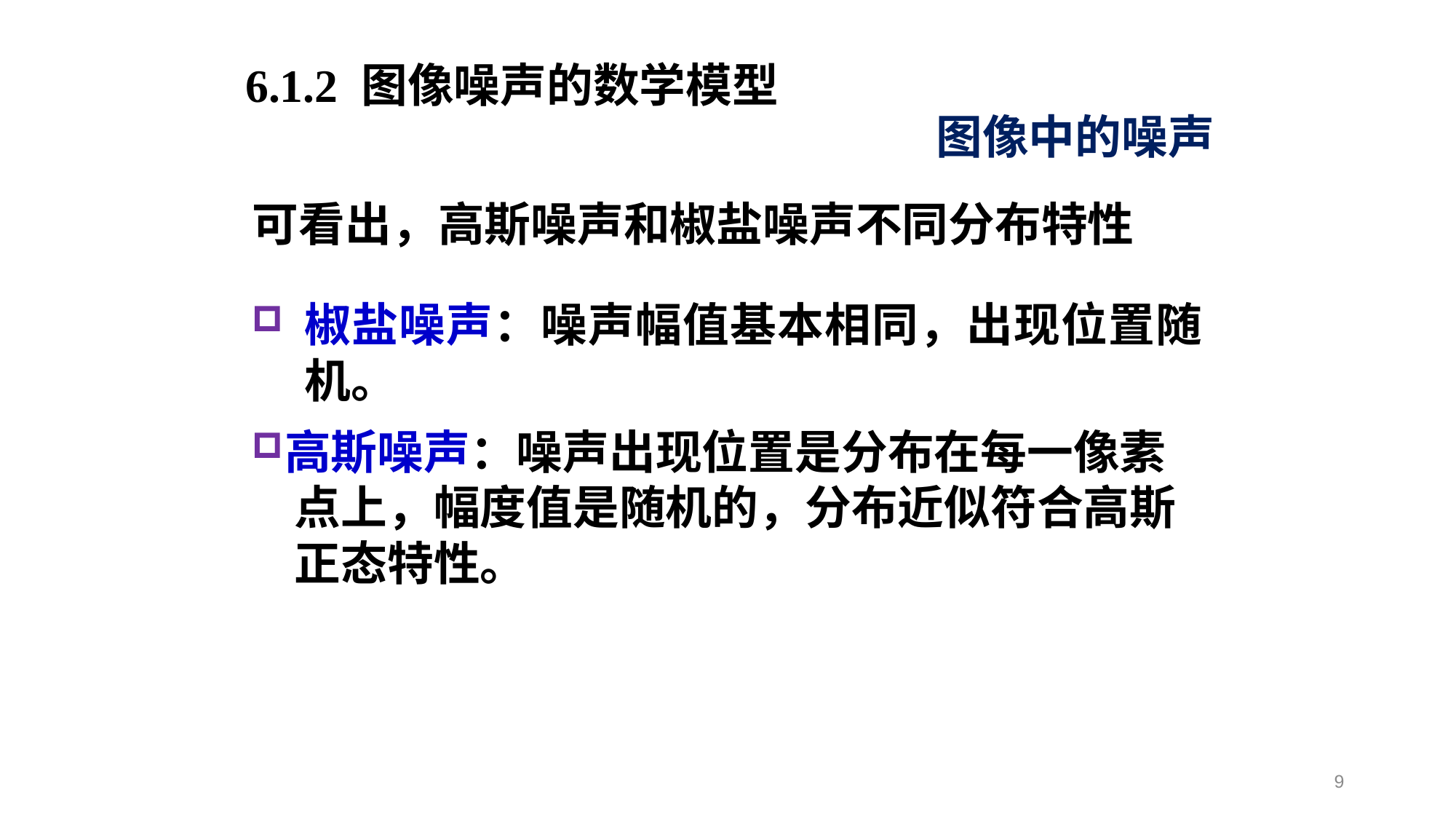

6.1.2 图像噪声的数学模型
图像中的噪声
可看出，高斯噪声和椒盐噪声不同分布特性
椒盐噪声：噪声幅值基本相同，出现位置随机。
高斯噪声：噪声出现位置是分布在每一像素
    点上，幅度值是随机的，分布近似符合高斯
    正态特性。
9